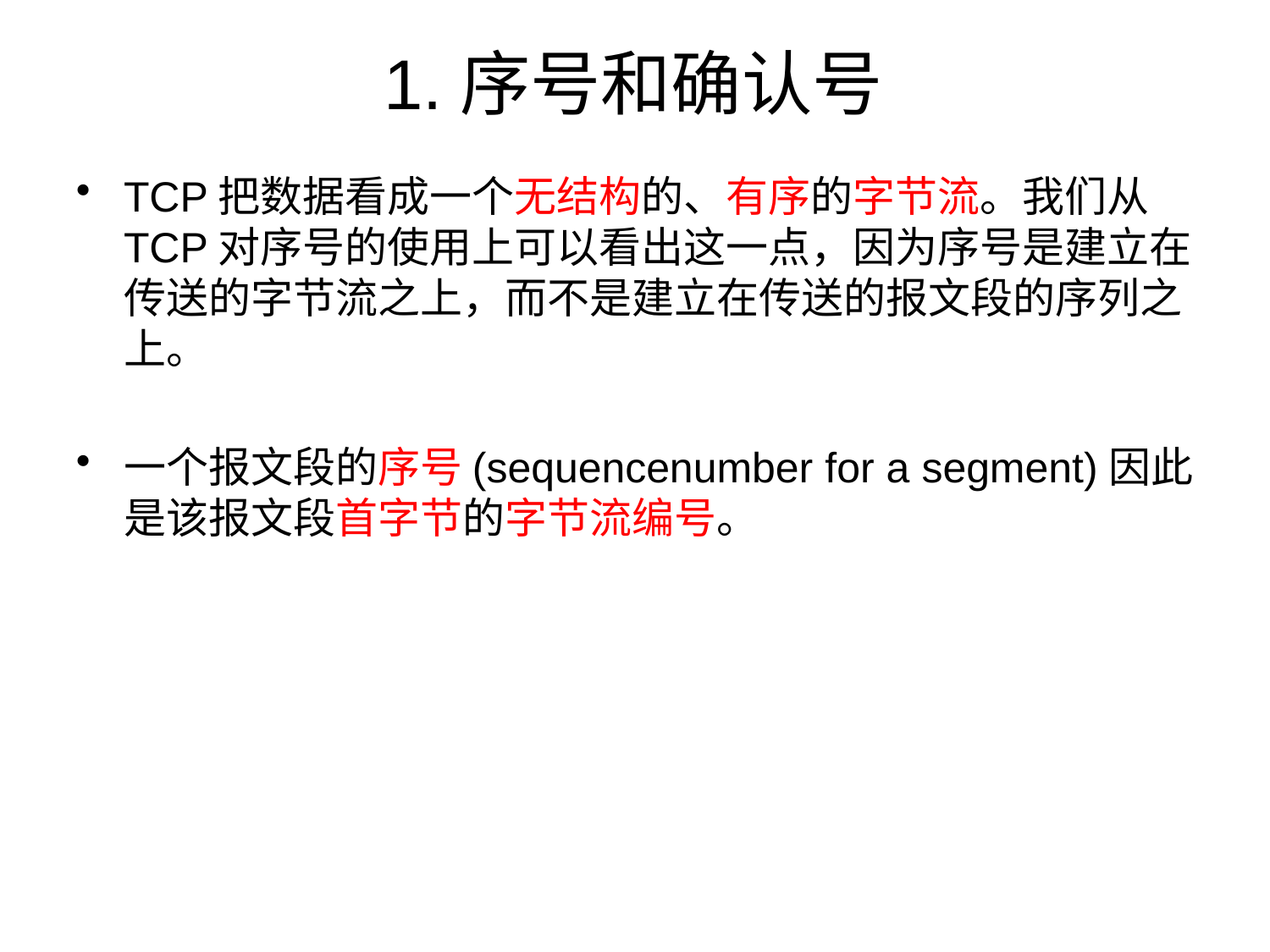

# 1.序号和确认号
TCP把数据看成一个无结构的、有序的字节流。我们从TCP对序号的使用上可以看出这一点，因为序号是建立在传送的字节流之上，而不是建立在传送的报文段的序列之上。

一个报文段的序号(sequencenumber for a segment)因此是该报文段首字节的字节流编号。